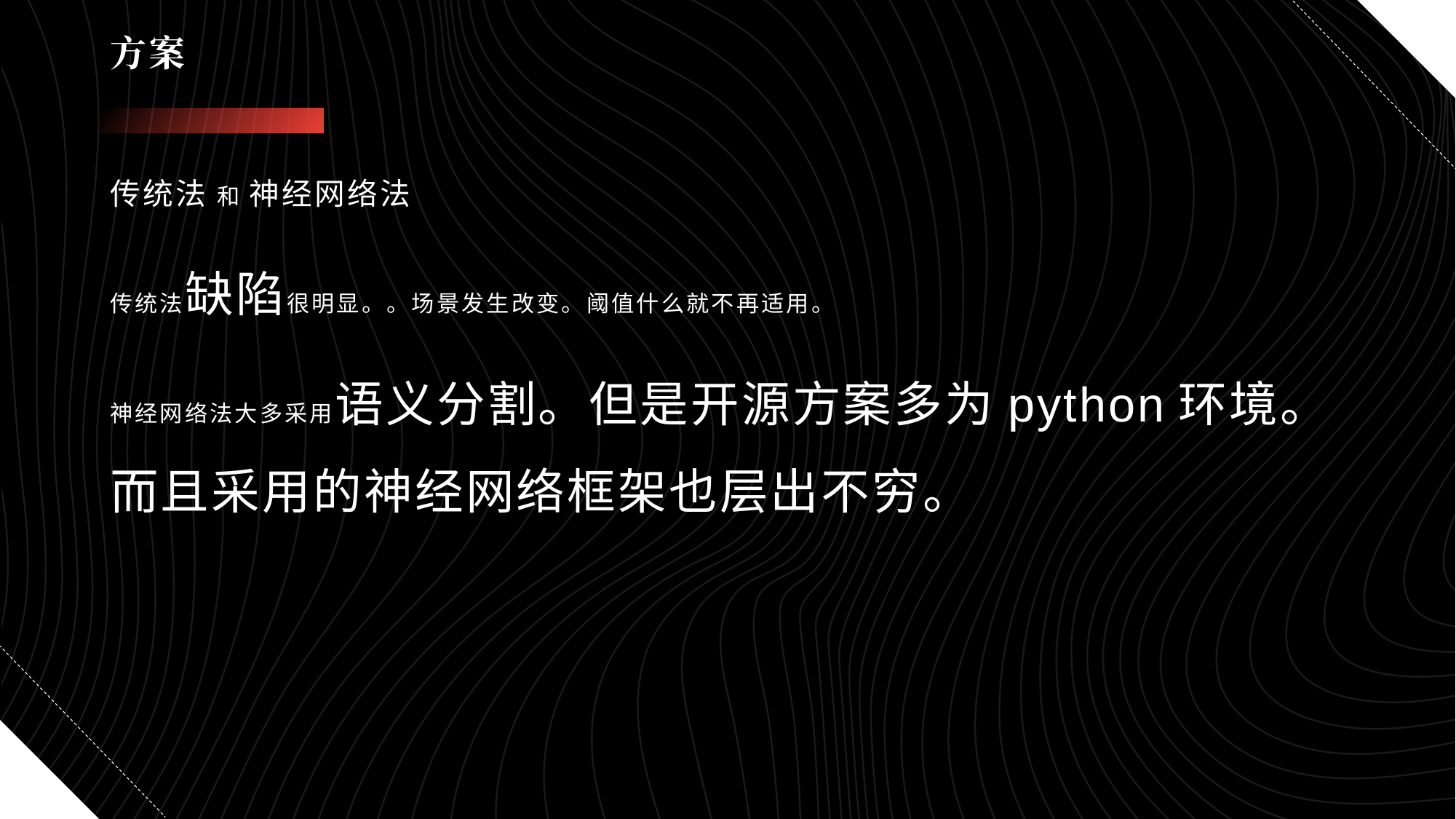

# 方案
传统法 和 神经网络法
传统法缺陷很明显。。场景发生改变。阈值什么就不再适用。
神经网络法大多采用语义分割。但是开源方案多为python环境。而且采用的神经网络框架也层出不穷。